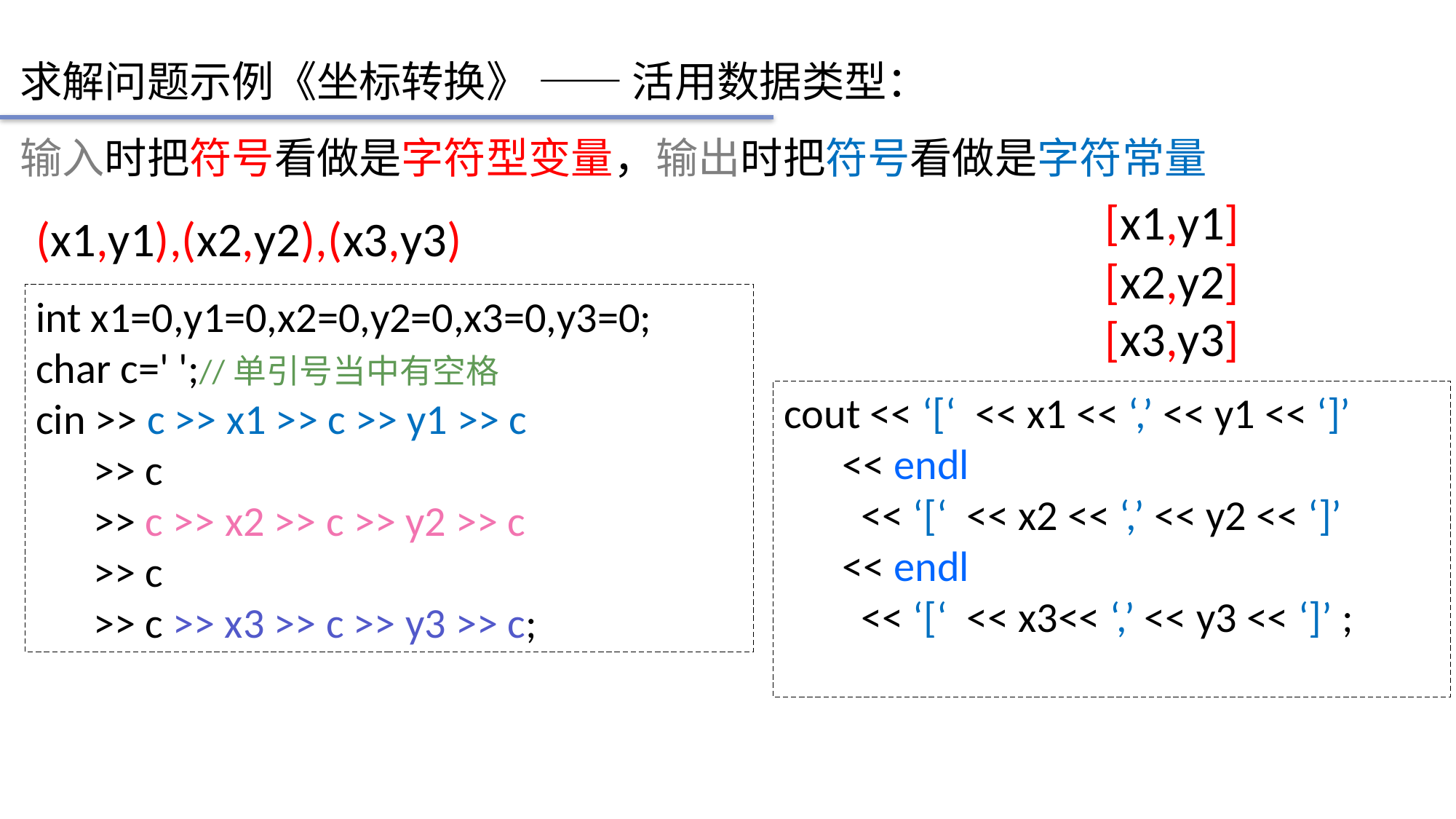

求解问题示例《坐标转换》 —— 活用数据类型：
输入时把符号看做是字符型变量，输出时把符号看做是字符常量
[x1,y1]
[x2,y2]
[x3,y3]
(x1,y1),(x2,y2),(x3,y3)
int x1=0,y1=0,x2=0,y2=0,x3=0,y3=0;
char c=' ';//单引号当中有空格
cin >> c >> x1 >> c >> y1 >> c
      >> c
      >> c >> x2 >> c >> y2 >> c
      >> c
      >> c >> x3 >> c >> y3 >> c;
cout << ‘[‘  << x1 << ‘,’ << y1 << ‘]’
      << endl
        << ‘[‘  << x2 << ‘,’ << y2 << ‘]’
      << endl
        << ‘[‘  << x3<< ‘,’ << y3 << ‘]’ ;